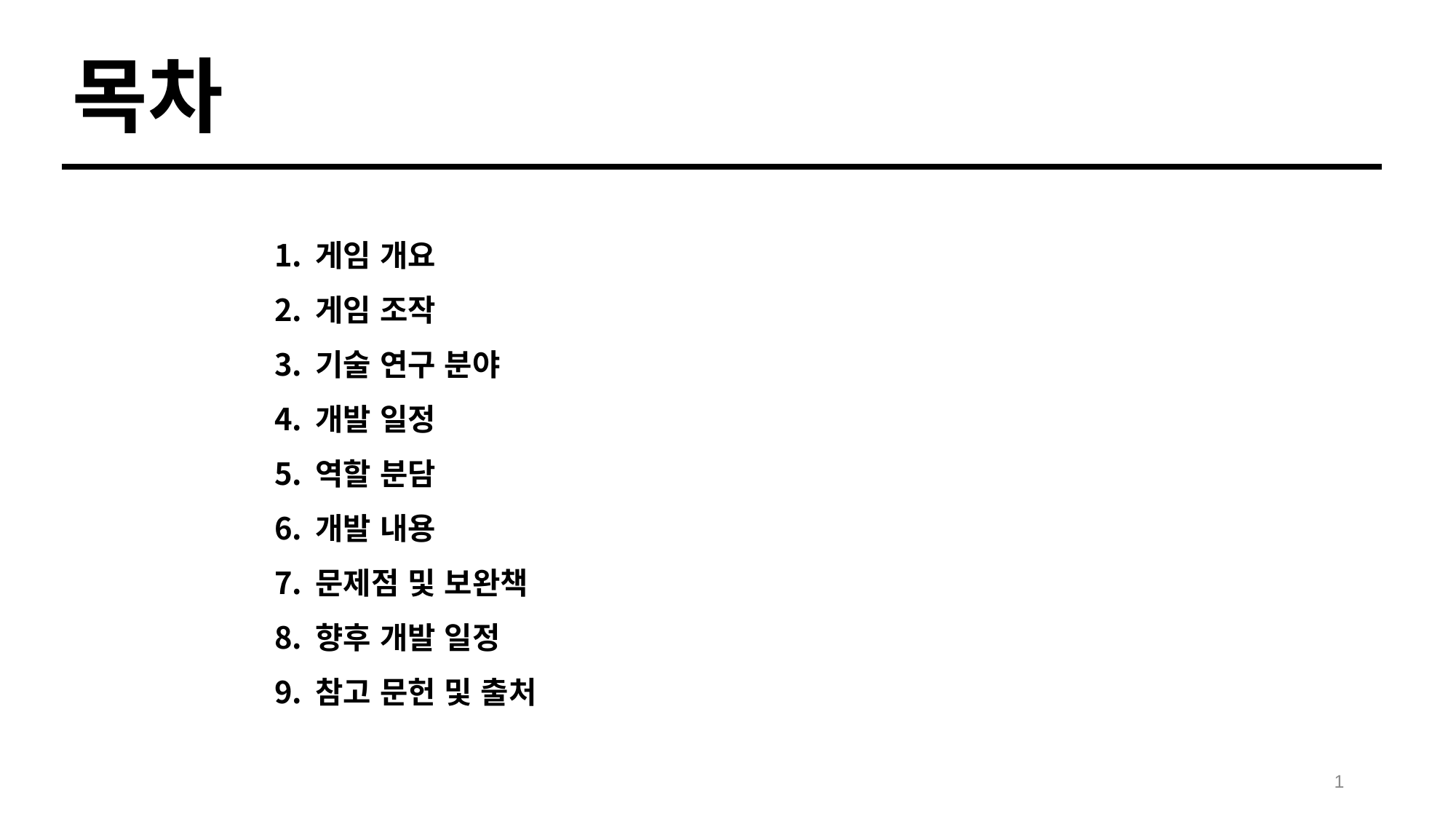

목차
게임 개요
게임 조작
기술 연구 분야
개발 일정
역할 분담
개발 내용
문제점 및 보완책
향후 개발 일정
참고 문헌 및 출처

1